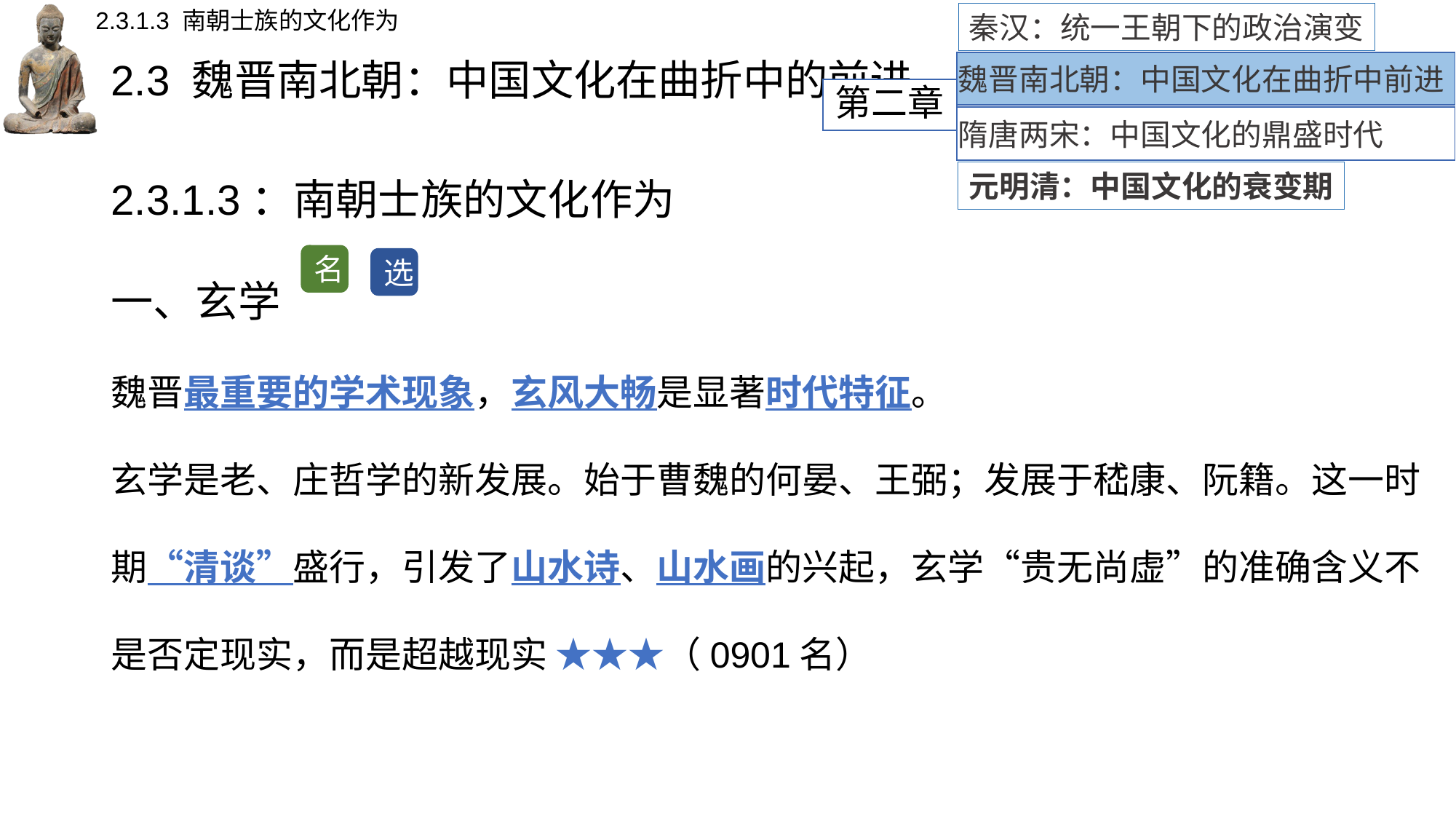

2.3.1.3 南朝士族的文化作为
秦汉：统一王朝下的政治演变
# 2.3 魏晋南北朝：中国文化在曲折中的前进
魏晋南北朝：中国文化在曲折中前进
第二章
隋唐两宋：中国文化的鼎盛时代
2.3.1.3：南朝士族的文化作为
一、玄学
魏晋最重要的学术现象，玄风大畅是显著时代特征。
玄学是老、庄哲学的新发展。始于曹魏的何晏、王弼；发展于嵇康、阮籍。这一时期“清谈”盛行，引发了山水诗、山水画的兴起，玄学“贵无尚虚”的准确含义不是否定现实，而是超越现实 ★★★（0901名）
元明清：中国文化的衰变期
名
选